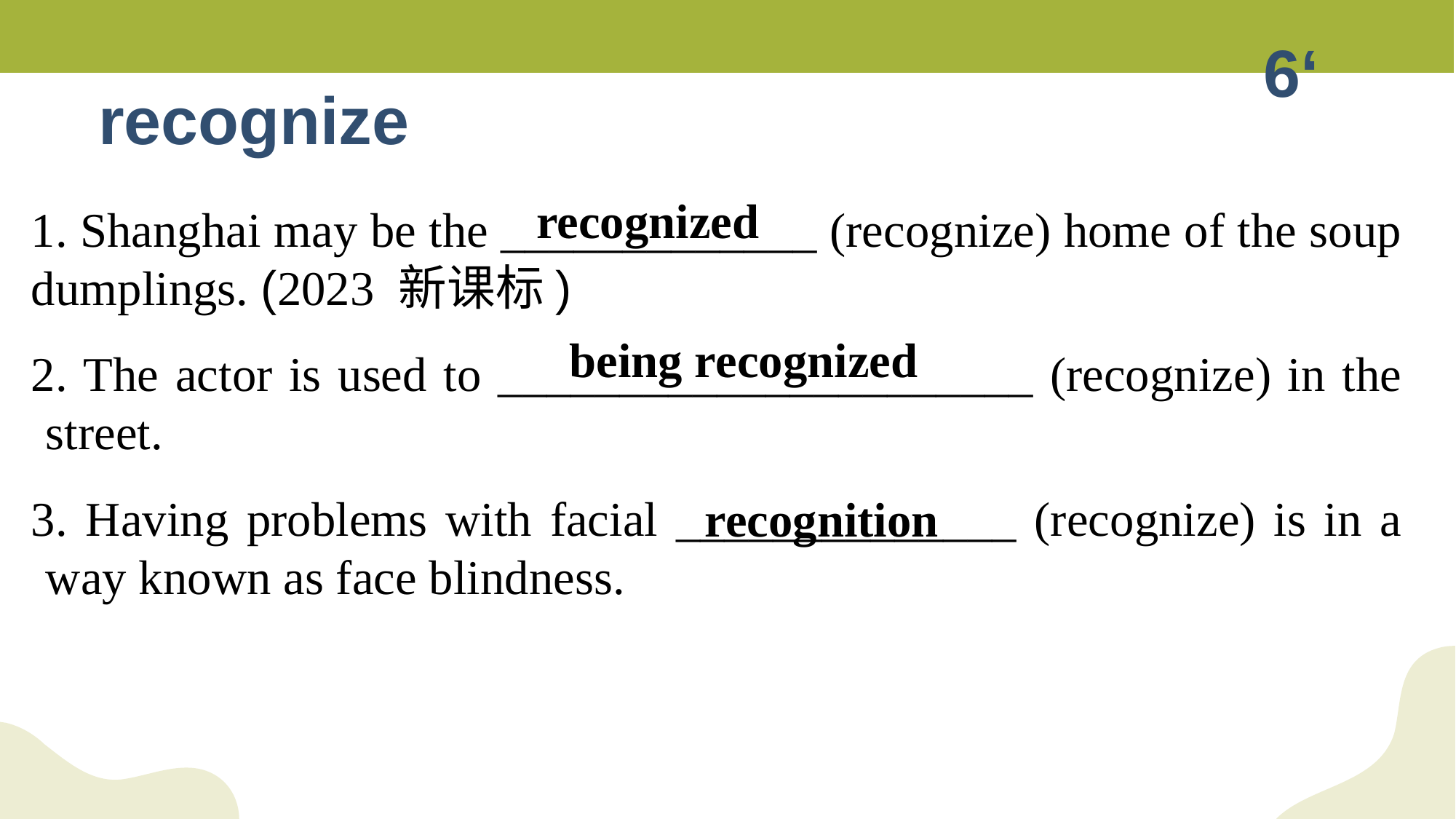

6‘
recognize
recognized
1. Shanghai may be the _____________ (recognize) home of the soup dumplings. (2023 新课标)
2. The actor is used to ______________________ (recognize) in the street.
3. Having problems with facial ______________ (recognize) is in a way known as face blindness.
being recognized
recognition